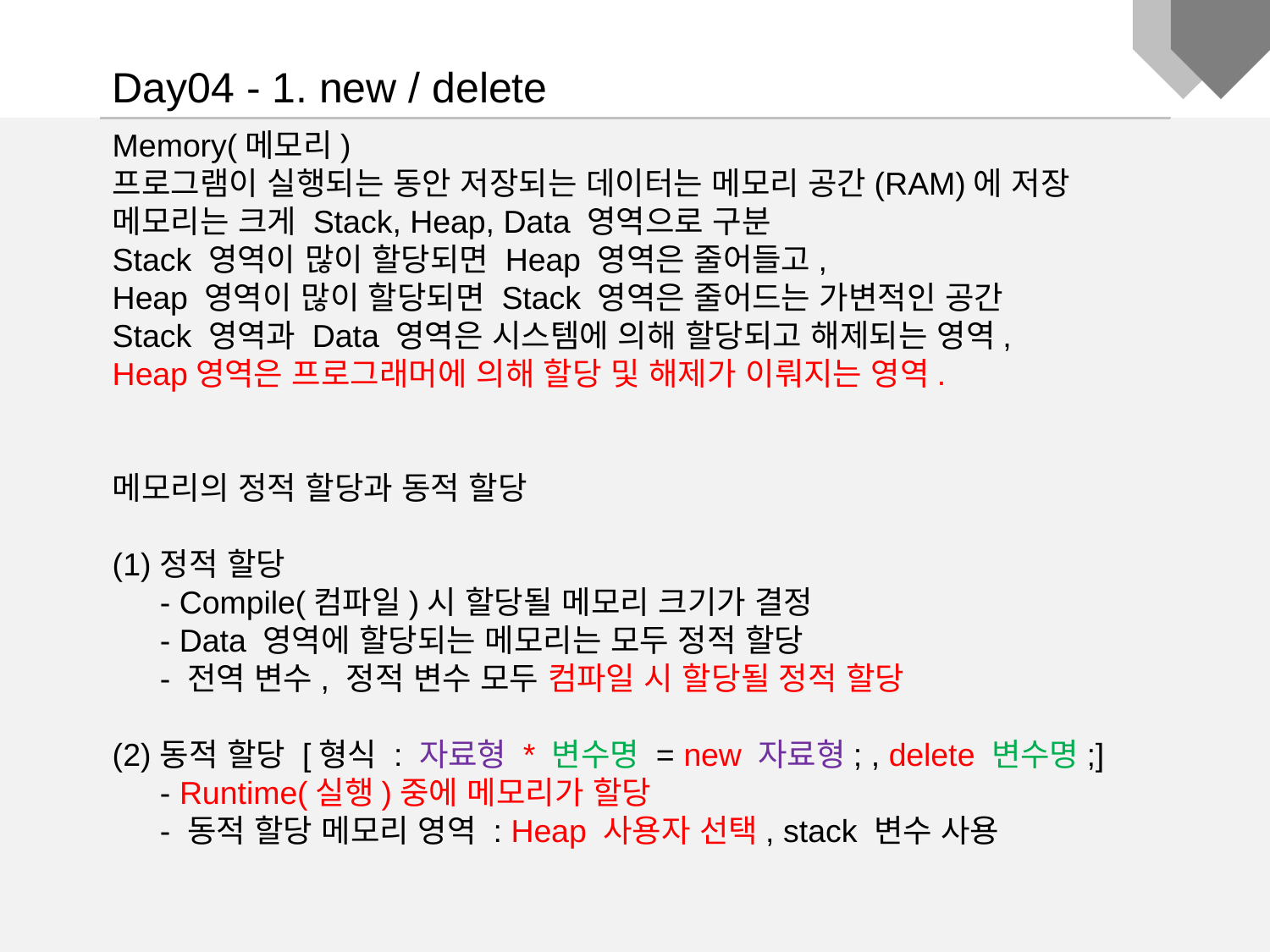

Day04 - 1. new / delete
Memory(메모리)
프로그램이 실행되는 동안 저장되는 데이터는 메모리 공간(RAM)에 저장
메모리는 크게 Stack, Heap, Data 영역으로 구분
Stack 영역이 많이 할당되면 Heap 영역은 줄어들고,
Heap 영역이 많이 할당되면 Stack 영역은 줄어드는 가변적인 공간
Stack 영역과 Data 영역은 시스템에 의해 할당되고 해제되는 영역,
Heap영역은 프로그래머에 의해 할당 및 해제가 이뤄지는 영역.

메모리의 정적 할당과 동적 할당

정적 할당
- Compile(컴파일)시 할당될 메모리 크기가 결정
- Data 영역에 할당되는 메모리는 모두 정적 할당
- 전역 변수, 정적 변수 모두 컴파일 시 할당될 정적 할당

동적 할당 [형식 : 자료형 * 변수명 = new 자료형; , delete 변수명;]
- Runtime(실행)중에 메모리가 할당
- 동적 할당 메모리 영역 : Heap 사용자 선택, stack 변수 사용